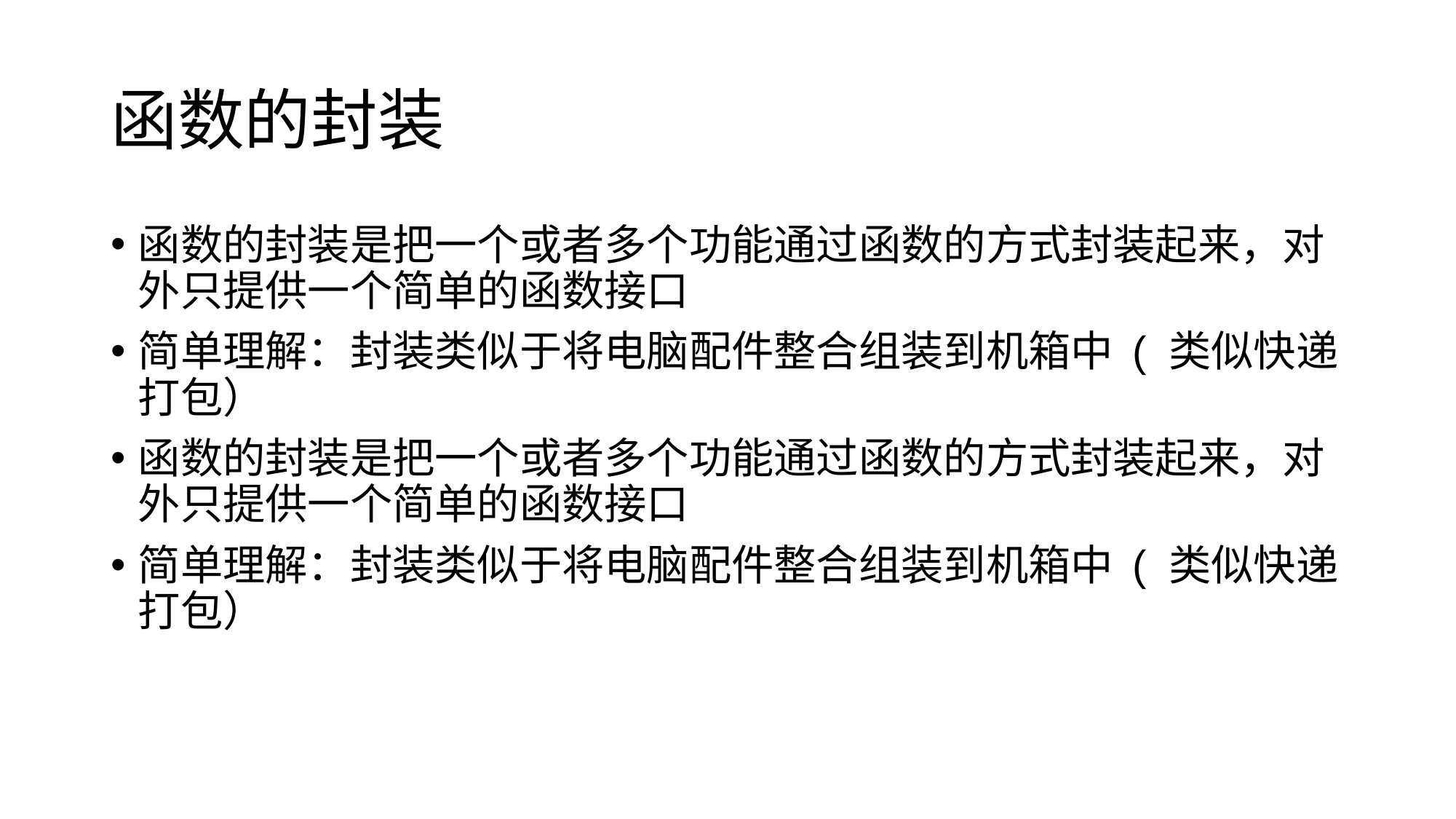

# 函数的封装
函数的封装是把一个或者多个功能通过函数的方式封装起来，对外只提供一个简单的函数接口
简单理解：封装类似于将电脑配件整合组装到机箱中 ( 类似快递打包）
函数的封装是把一个或者多个功能通过函数的方式封装起来，对外只提供一个简单的函数接口
简单理解：封装类似于将电脑配件整合组装到机箱中 ( 类似快递打包）